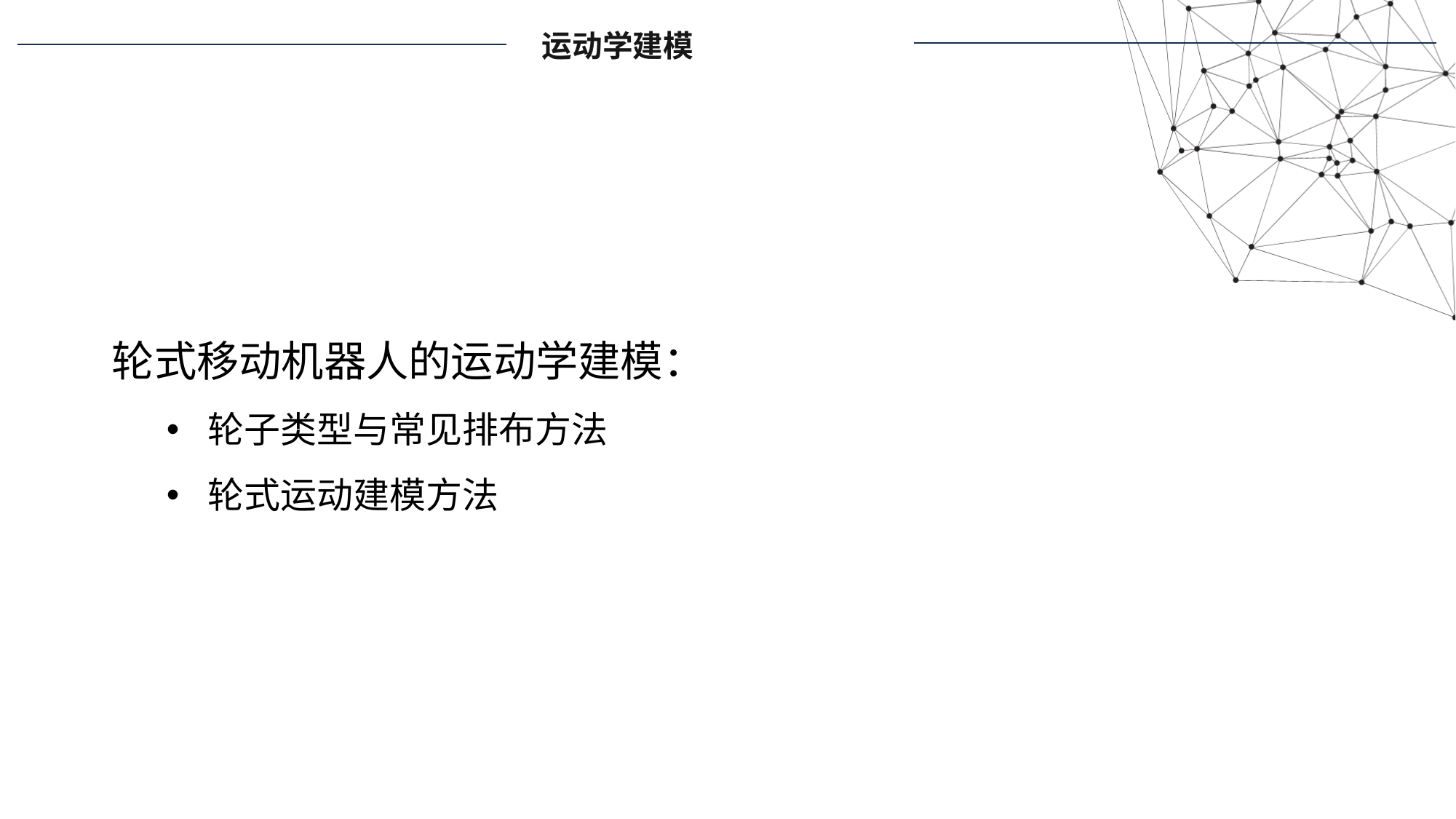

运动学建模
轮式移动机器人的运动学建模：
轮子类型与常见排布方法
轮式运动建模方法